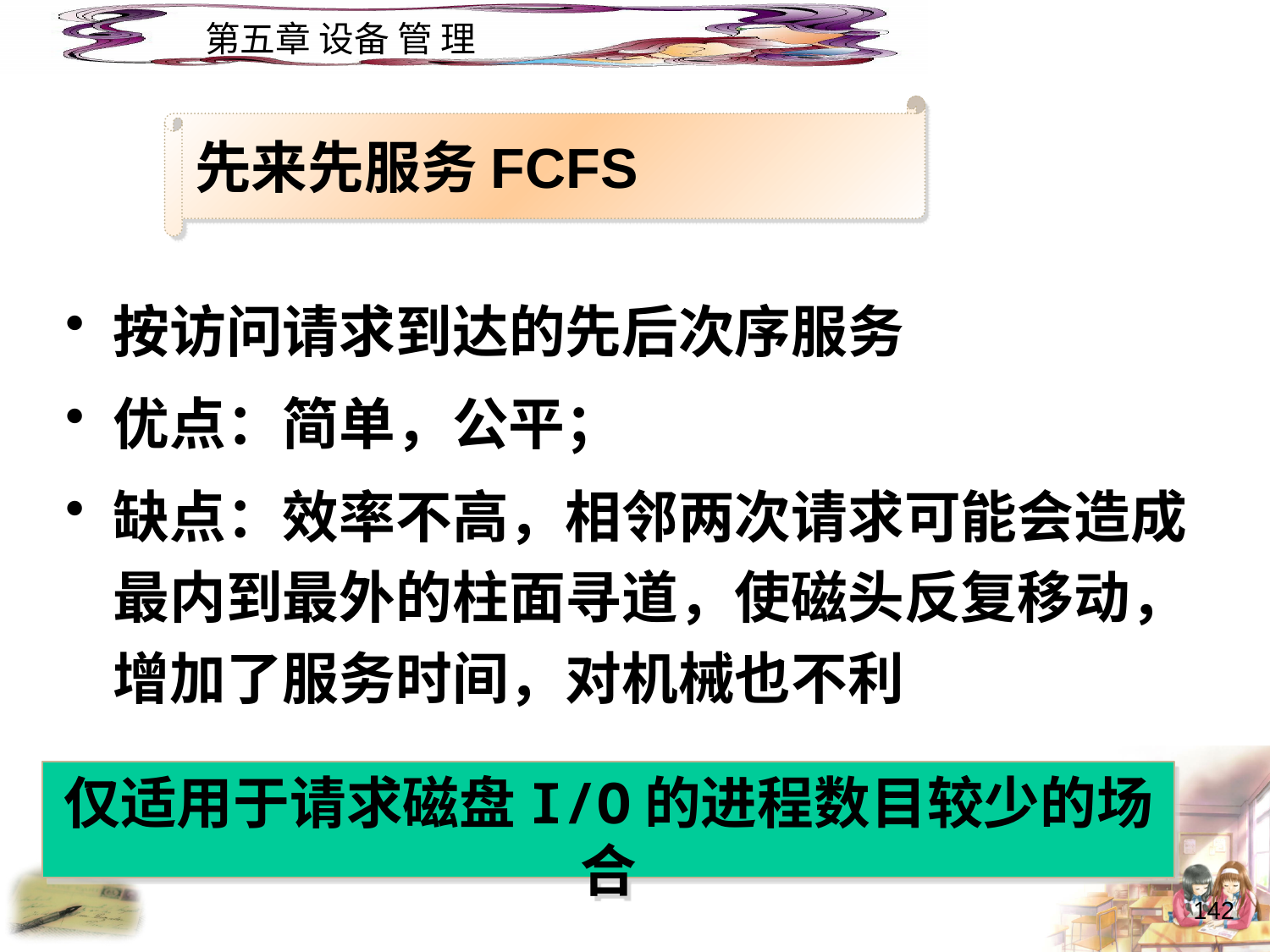

先来先服务FCFS
按访问请求到达的先后次序服务
优点：简单，公平；
缺点：效率不高，相邻两次请求可能会造成最内到最外的柱面寻道，使磁头反复移动，增加了服务时间，对机械也不利
仅适用于请求磁盘I/O的进程数目较少的场合
142